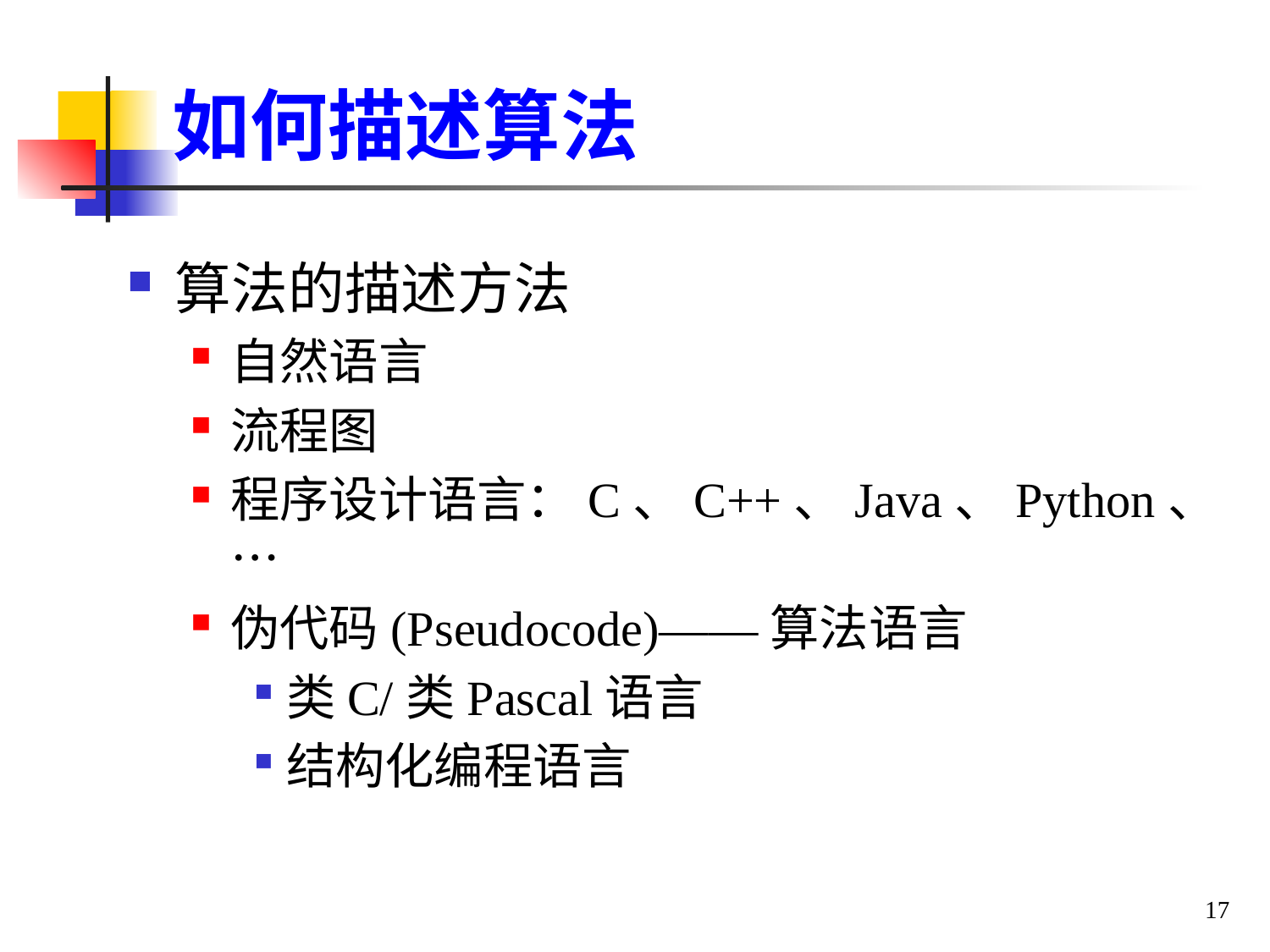

# 如何描述算法
算法的描述方法
自然语言
流程图
程序设计语言：C、C++、Java、Python、…
伪代码(Pseudocode)——算法语言
类C/类Pascal语言
结构化编程语言

17